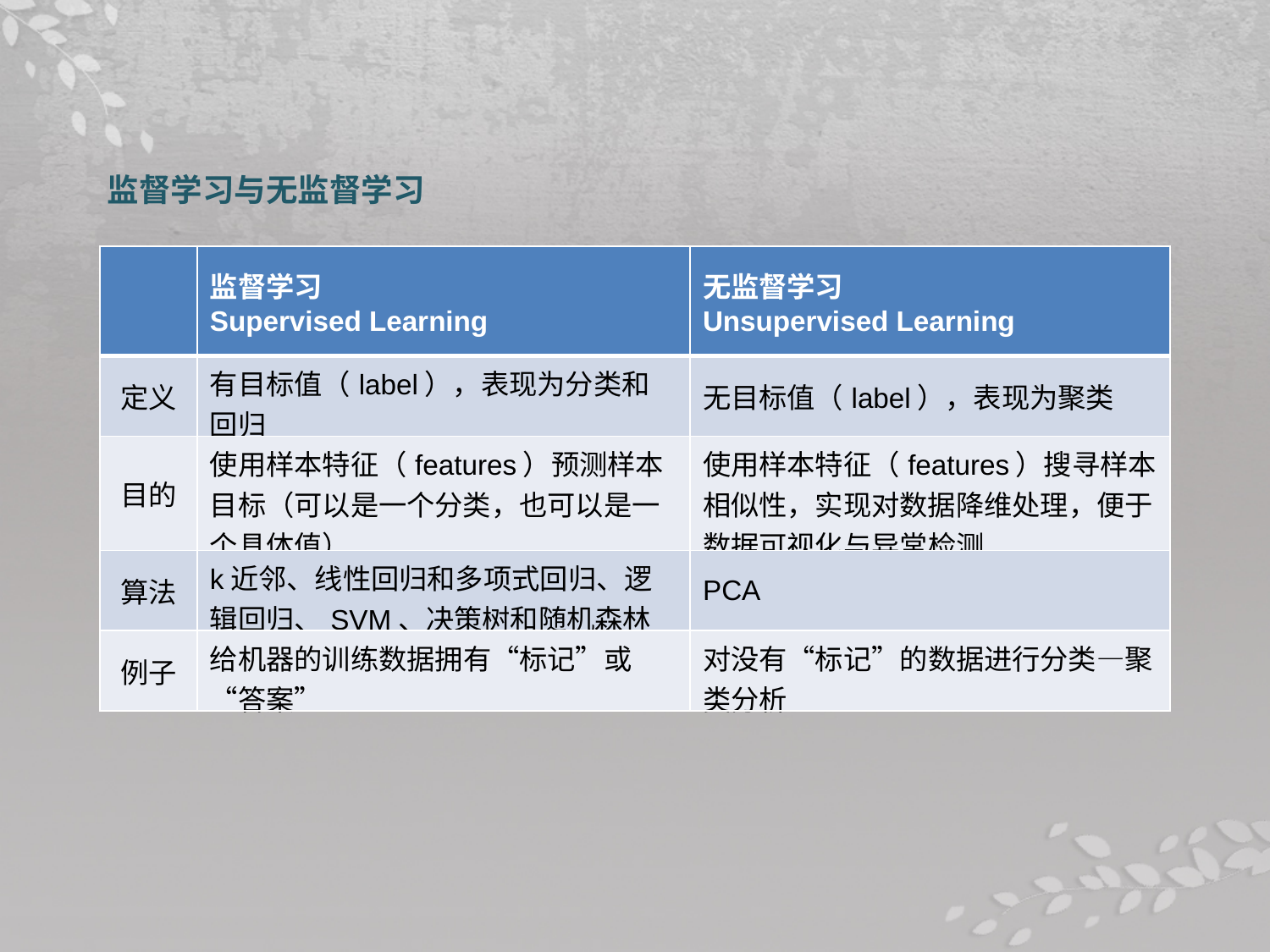

监督学习与无监督学习
|  | 监督学习 Supervised Learning | 无监督学习 Unsupervised Learning |
| --- | --- | --- |
| 定义 | 有目标值（label），表现为分类和回归 | 无目标值（label），表现为聚类 |
| 目的 | 使用样本特征（features）预测样本目标（可以是一个分类，也可以是一个具体值） | 使用样本特征（features）搜寻样本相似性，实现对数据降维处理，便于数据可视化与异常检测 |
| 算法 | k近邻、线性回归和多项式回归、逻辑回归、SVM、决策树和随机森林 | PCA |
| 例子 | 给机器的训练数据拥有“标记”或“答案” | 对没有“标记”的数据进行分类—聚类分析 |